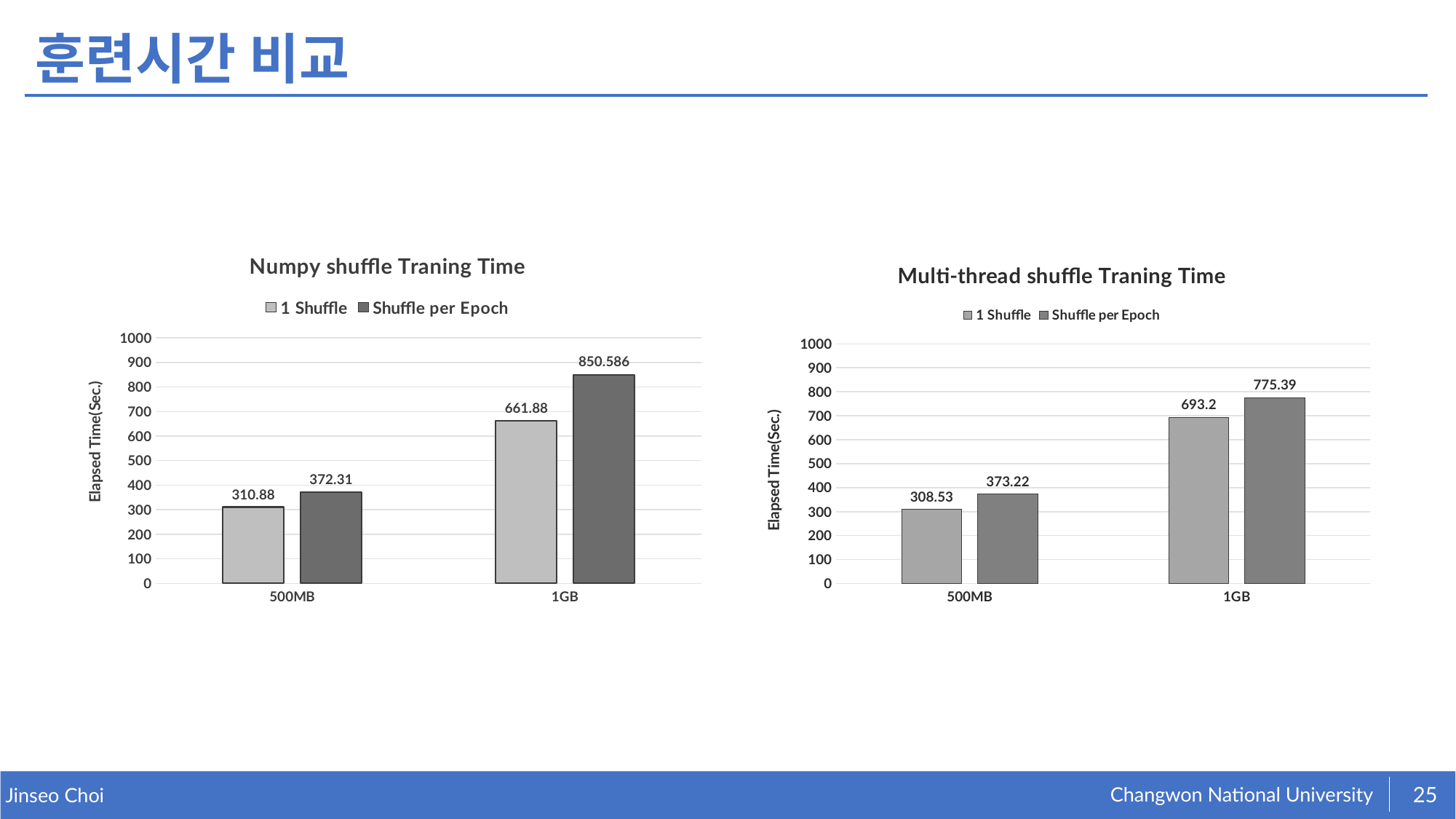

# 훈련시간 비교

### Chart: Numpy shuffle Traning Time

| Category | 1 Shuffle | Shuffle per Epoch |
|---|---|---|
| 500MB | 310.88 | 372.31 |
| 1GB | 661.88 | 850.586 |

### Chart: Multi-thread shuffle Traning Time

| Category | 1 Shuffle | Shuffle per Epoch |
|---|---|---|
| 500MB | 308.53 | 373.22 |
| 1GB | 693.2 | 775.39 |
25